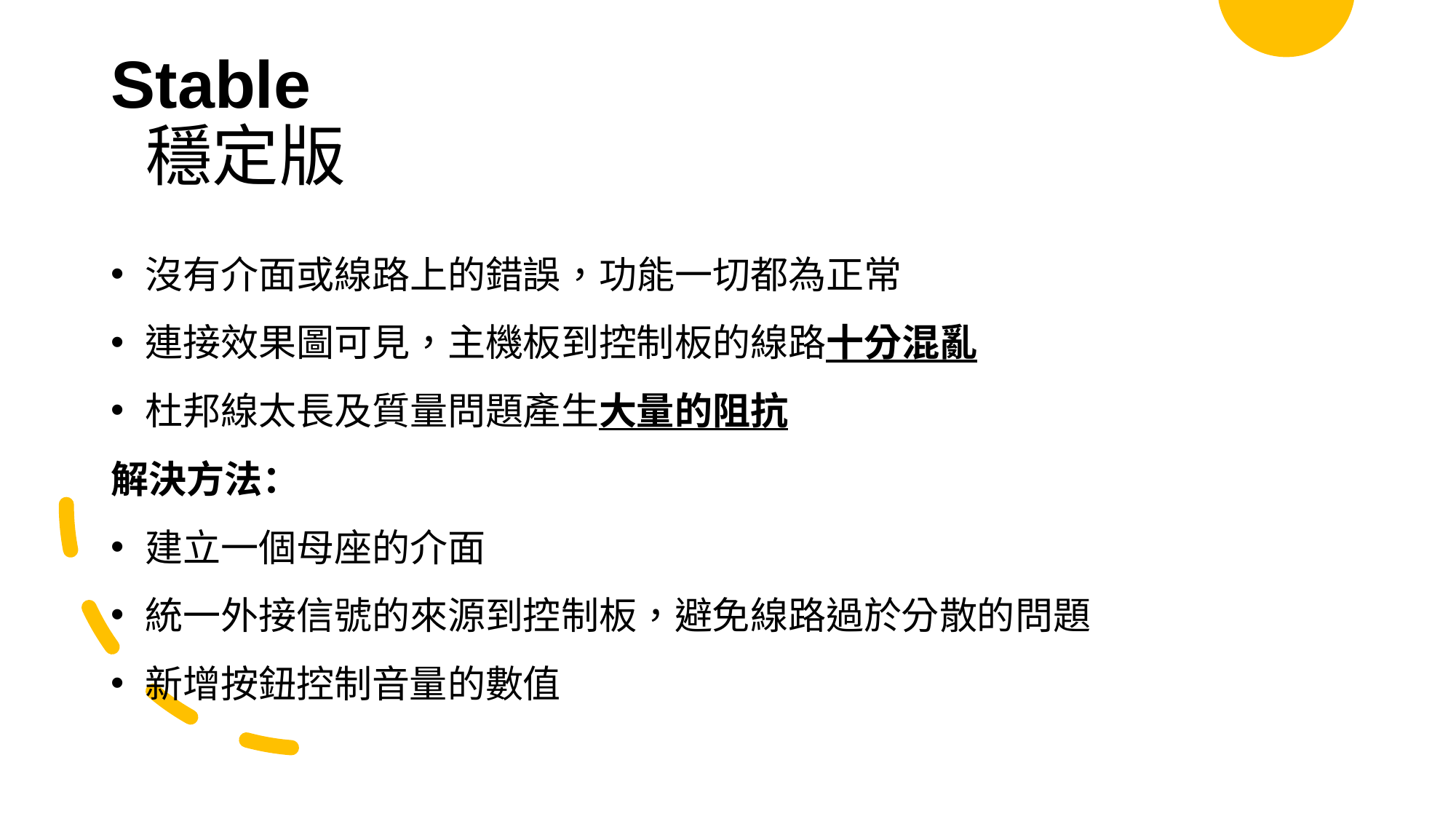

# Stable 穩定版
沒有介面或線路上的錯誤，功能一切都為正常
連接效果圖可見，主機板到控制板的線路十分混亂
杜邦線太長及質量問題產生大量的阻抗
解決方法：
建立一個母座的介面
統一外接信號的來源到控制板，避免線路過於分散的問題
新增按鈕控制音量的數值